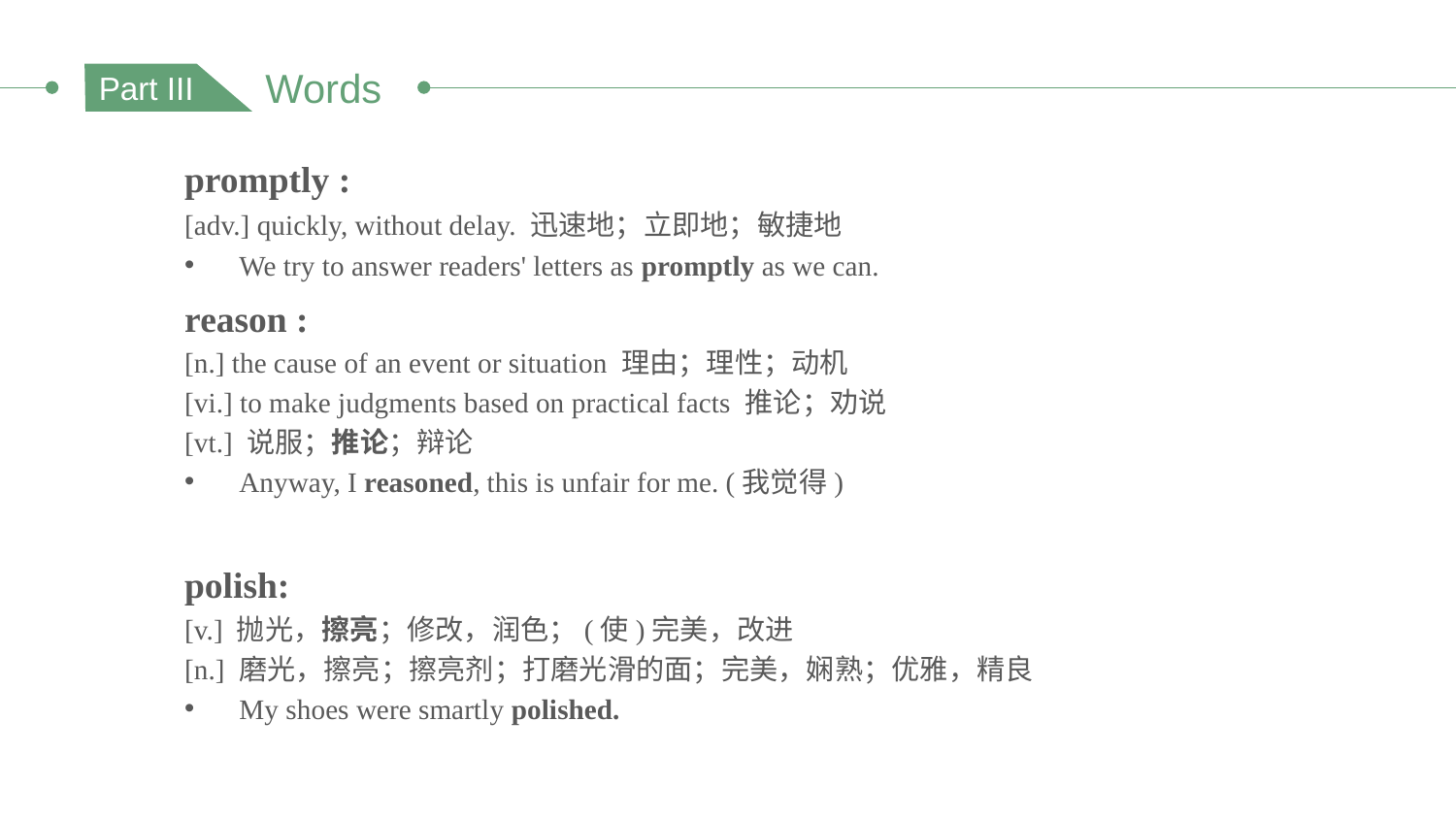

Words

Part III

promptly :
[adv.] quickly, without delay. 迅速地；立即地；敏捷地
We try to answer readers' letters as promptly as we can.
reason :
[n.] the cause of an event or situation 理由；理性；动机
[vi.] to make judgments based on practical facts 推论；劝说
[vt.] 说服；推论；辩论
Anyway, I reasoned, this is unfair for me. (我觉得)

polish:
[v.] 抛光，擦亮；修改，润色；(使)完美，改进
[n.] 磨光，擦亮；擦亮剂；打磨光滑的面；完美，娴熟；优雅，精良
My shoes were smartly polished.